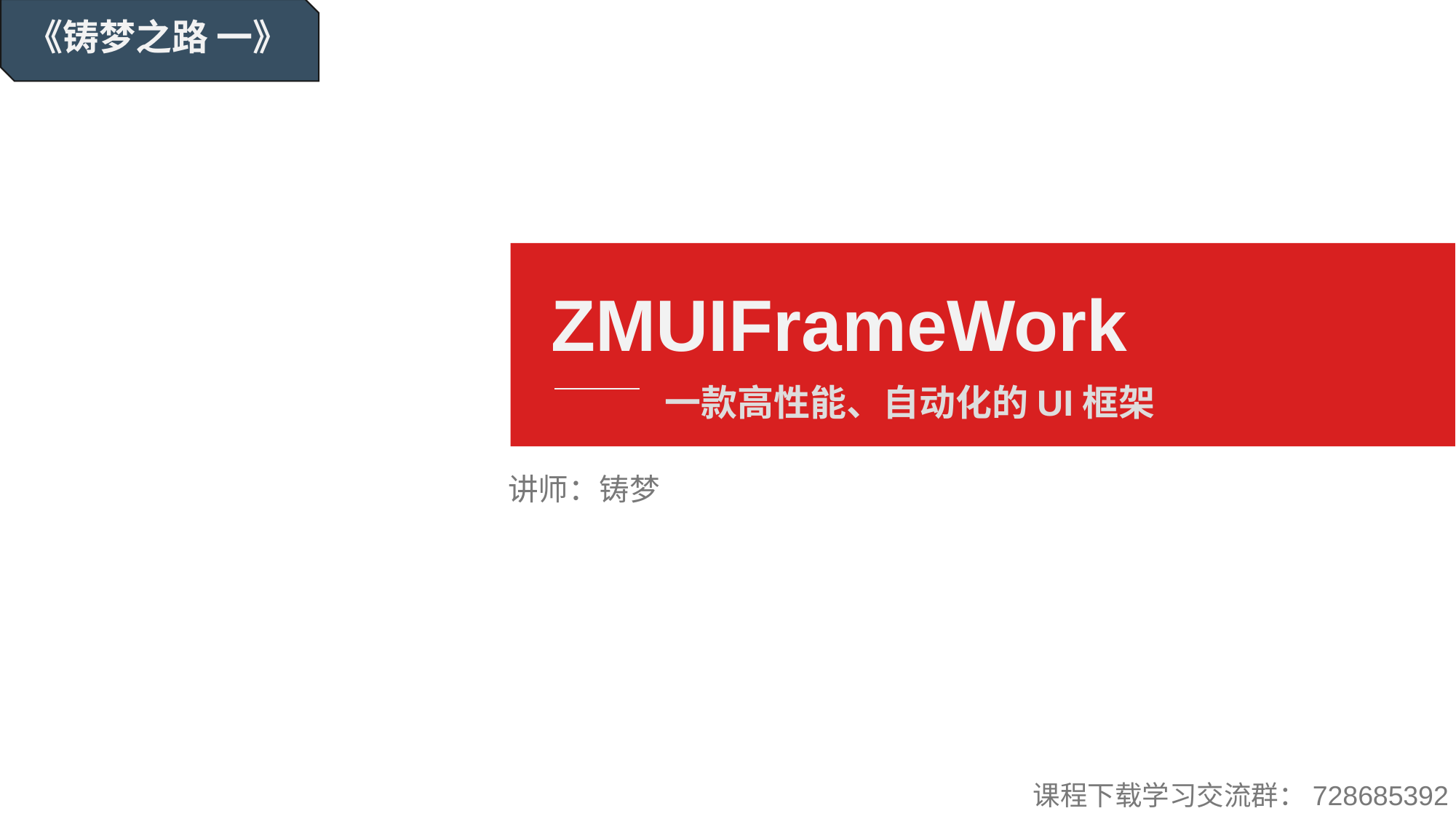

《铸梦之路 一》
# ZMUIFrameWork
一款高性能、自动化的UI框架
讲师：铸梦
课程下载学习交流群：728685392